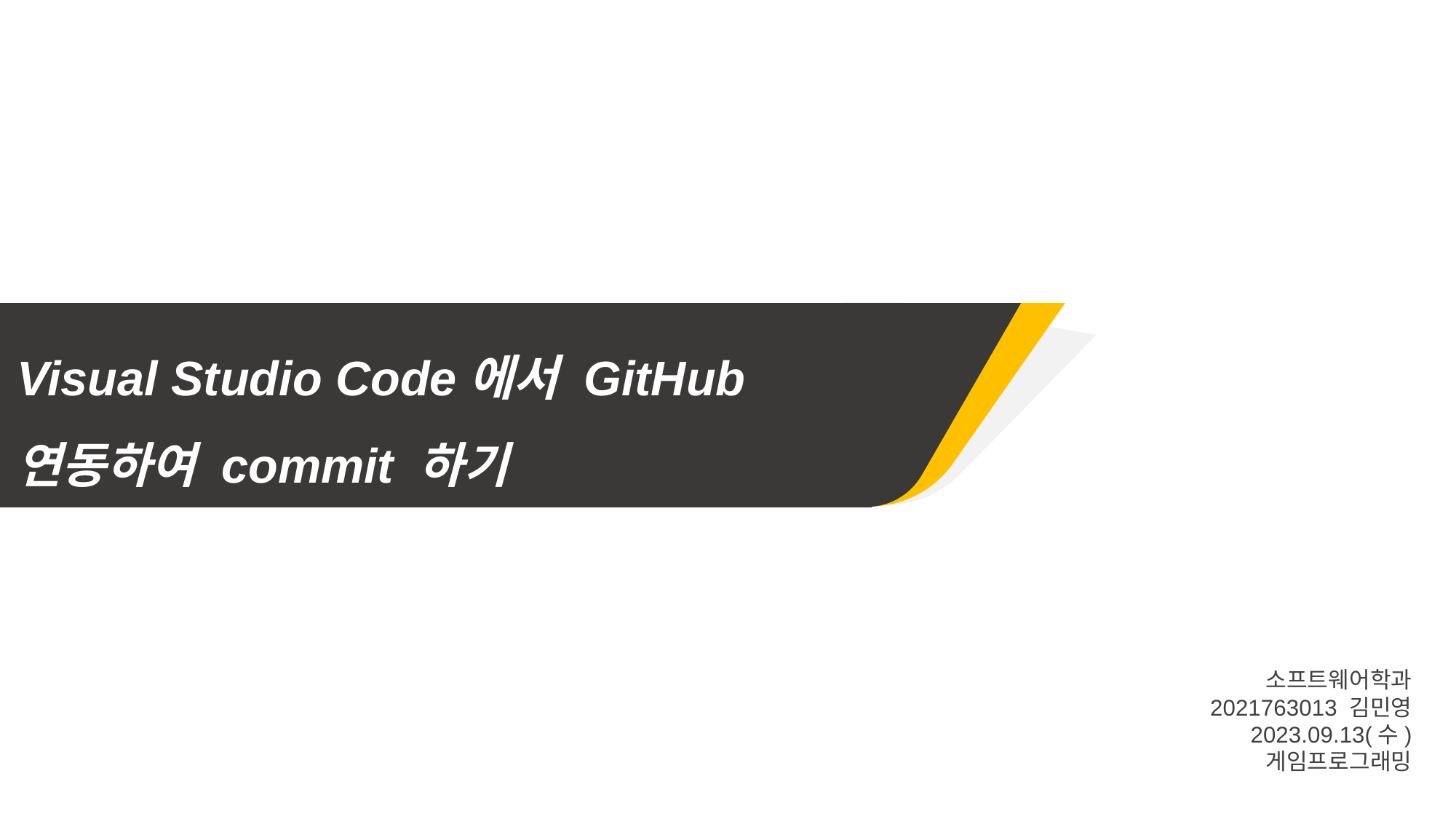

Visual Studio Code에서 GitHub 연동하여 commit 하기

소프트웨어학과
2021763013 김민영
2023.09.13(수)
게임프로그래밍